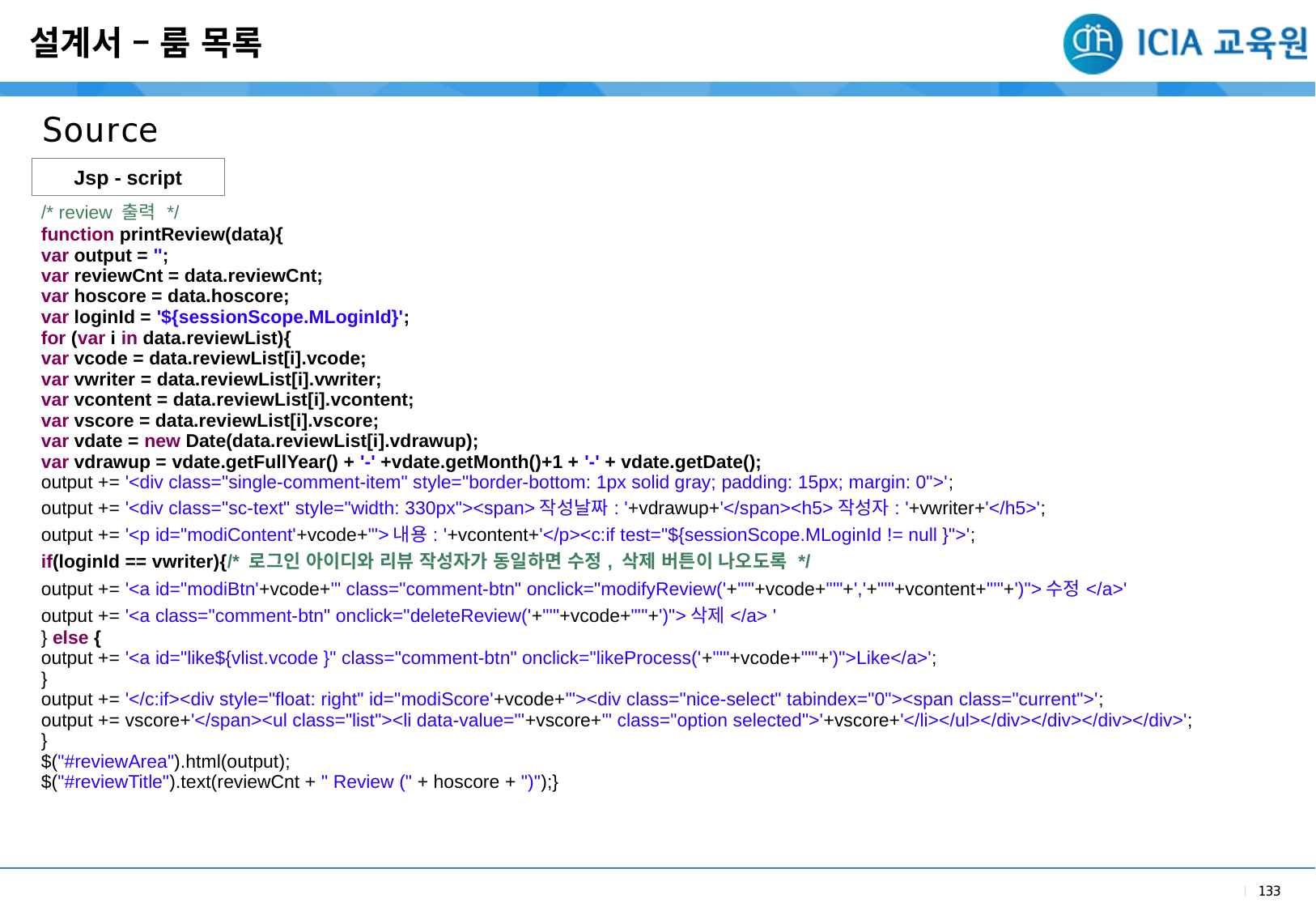

설계서 – 룸 목록
Source
Jsp - script
| /\* review 출력 \*/ function printReview(data){ var output = ''; var reviewCnt = data.reviewCnt; var hoscore = data.hoscore; var loginId = '${sessionScope.MLoginId}'; for (var i in data.reviewList){ var vcode = data.reviewList[i].vcode; var vwriter = data.reviewList[i].vwriter; var vcontent = data.reviewList[i].vcontent; var vscore = data.reviewList[i].vscore; var vdate = new Date(data.reviewList[i].vdrawup); var vdrawup = vdate.getFullYear() + '-' +vdate.getMonth()+1 + '-' + vdate.getDate(); output += '<div class="single-comment-item" style="border-bottom: 1px solid gray; padding: 15px; margin: 0">'; output += '<div class="sc-text" style="width: 330px"><span>작성날짜: '+vdrawup+'</span><h5>작성자: '+vwriter+'</h5>'; output += '<p id="modiContent'+vcode+'">내용: '+vcontent+'</p><c:if test="${sessionScope.MLoginId != null }">'; if(loginId == vwriter){/\* 로그인 아이디와 리뷰 작성자가 동일하면 수정, 삭제 버튼이 나오도록 \*/ output += '<a id="modiBtn'+vcode+'" class="comment-btn" onclick="modifyReview('+"'"+vcode+"'"+','+"'"+vcontent+"'"+')">수정</a>' output += '<a class="comment-btn" onclick="deleteReview('+"'"+vcode+"'"+')">삭제</a> ' } else { output += '<a id="like${vlist.vcode }" class="comment-btn" onclick="likeProcess('+"'"+vcode+"'"+')">Like</a>'; } output += '</c:if><div style="float: right" id="modiScore'+vcode+'"><div class="nice-select" tabindex="0"><span class="current">'; output += vscore+'</span><ul class="list"><li data-value="'+vscore+'" class="option selected">'+vscore+'</li></ul></div></div></div></div>'; } $("#reviewArea").html(output); $("#reviewTitle").text(reviewCnt + " Review (" + hoscore + ")");} |
| --- |
|  |
| --- |